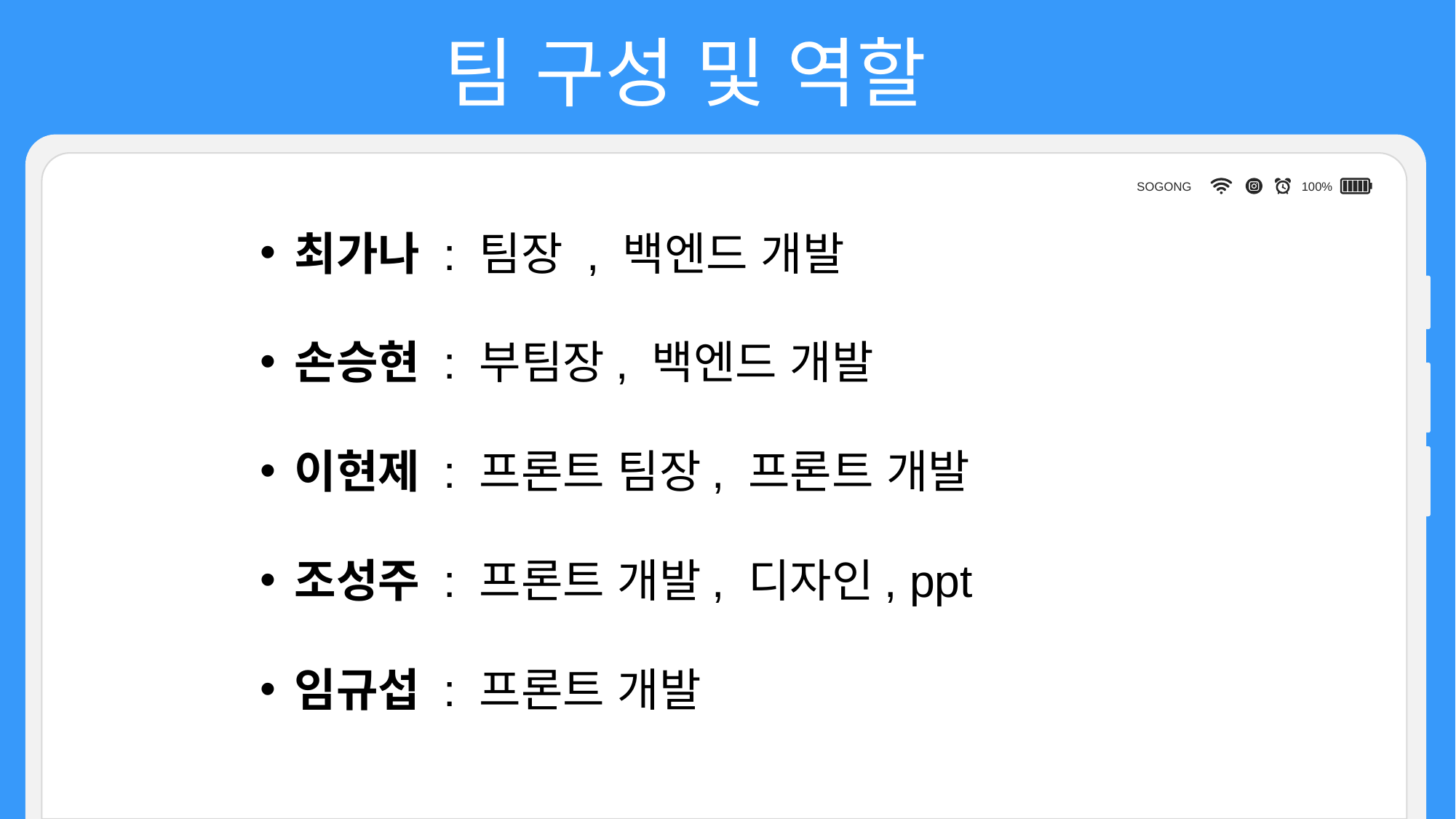

팀 구성 및 역할

SOGONG
100%

최가나 : 팀장 , 백엔드 개발

손승현 : 부팀장, 백엔드 개발

이현제 : 프론트 팀장, 프론트 개발

조성주 : 프론트 개발, 디자인, ppt

임규섭 : 프론트 개발